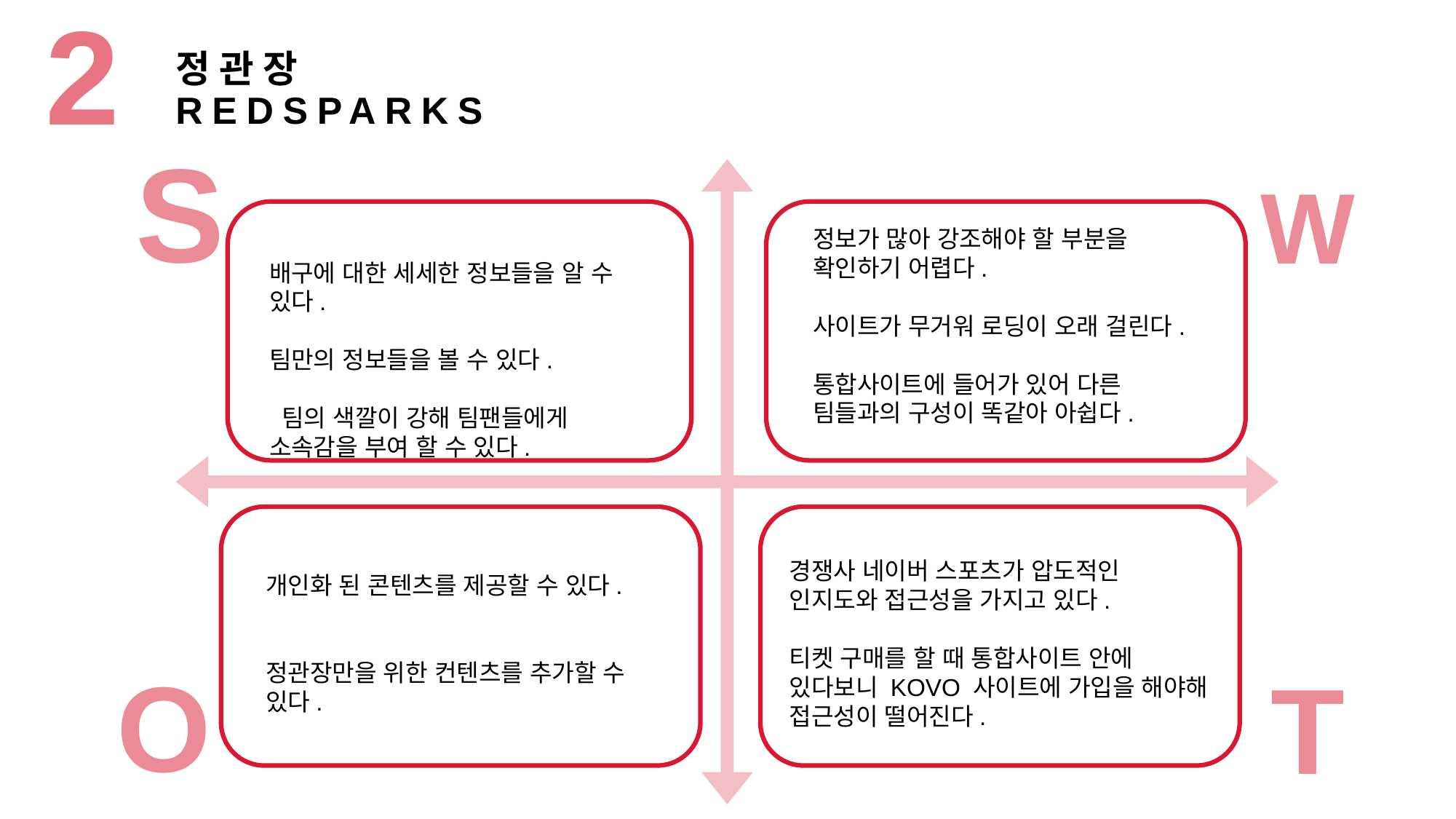

2
정관장 REDSPARKS
S

W
정보가 많아 강조해야 할 부분을 확인하기 어렵다.

사이트가 무거워 로딩이 오래 걸린다.

통합사이트에 들어가 있어 다른 팀들과의 구성이 똑같아 아쉽다.
배구에 대한 세세한 정보들을 알 수 있다.

팀만의 정보들을 볼 수 있다.

 팀의 색깔이 강해 팀팬들에게 소속감을 부여 할 수 있다.
경쟁사 네이버 스포츠가 압도적인 인지도와 접근성을 가지고 있다.

티켓 구매를 할 때 통합사이트 안에 있다보니 KOVO 사이트에 가입을 해야해 접근성이 떨어진다.
개인화 된 콘텐츠를 제공할 수 있다.

정관장만을 위한 컨텐츠를 추가할 수 있다.
O
T